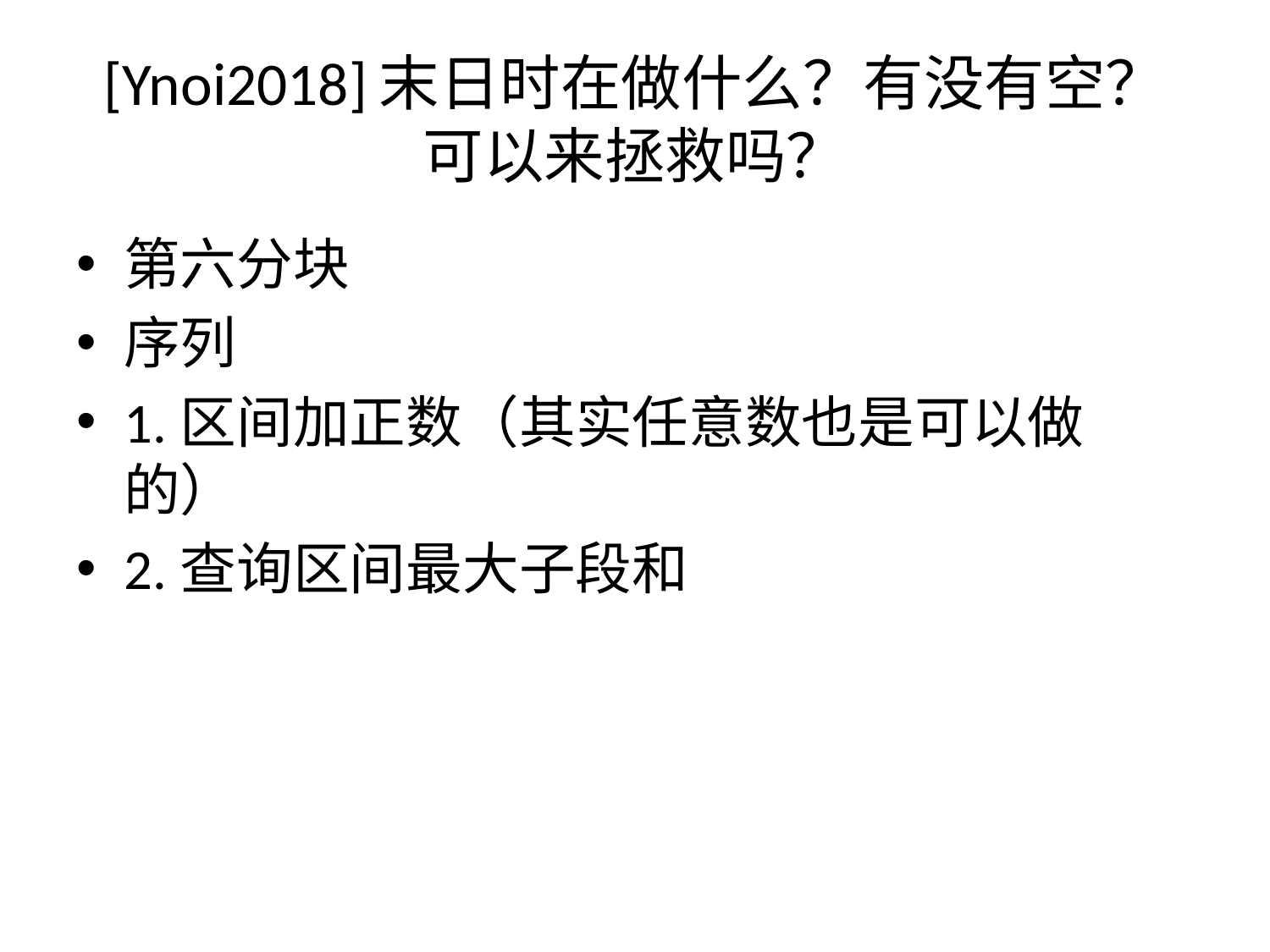

# [Ynoi2018]末日时在做什么？有没有空？可以来拯救吗？
第六分块
序列
1.区间加正数（其实任意数也是可以做的）
2.查询区间最大子段和